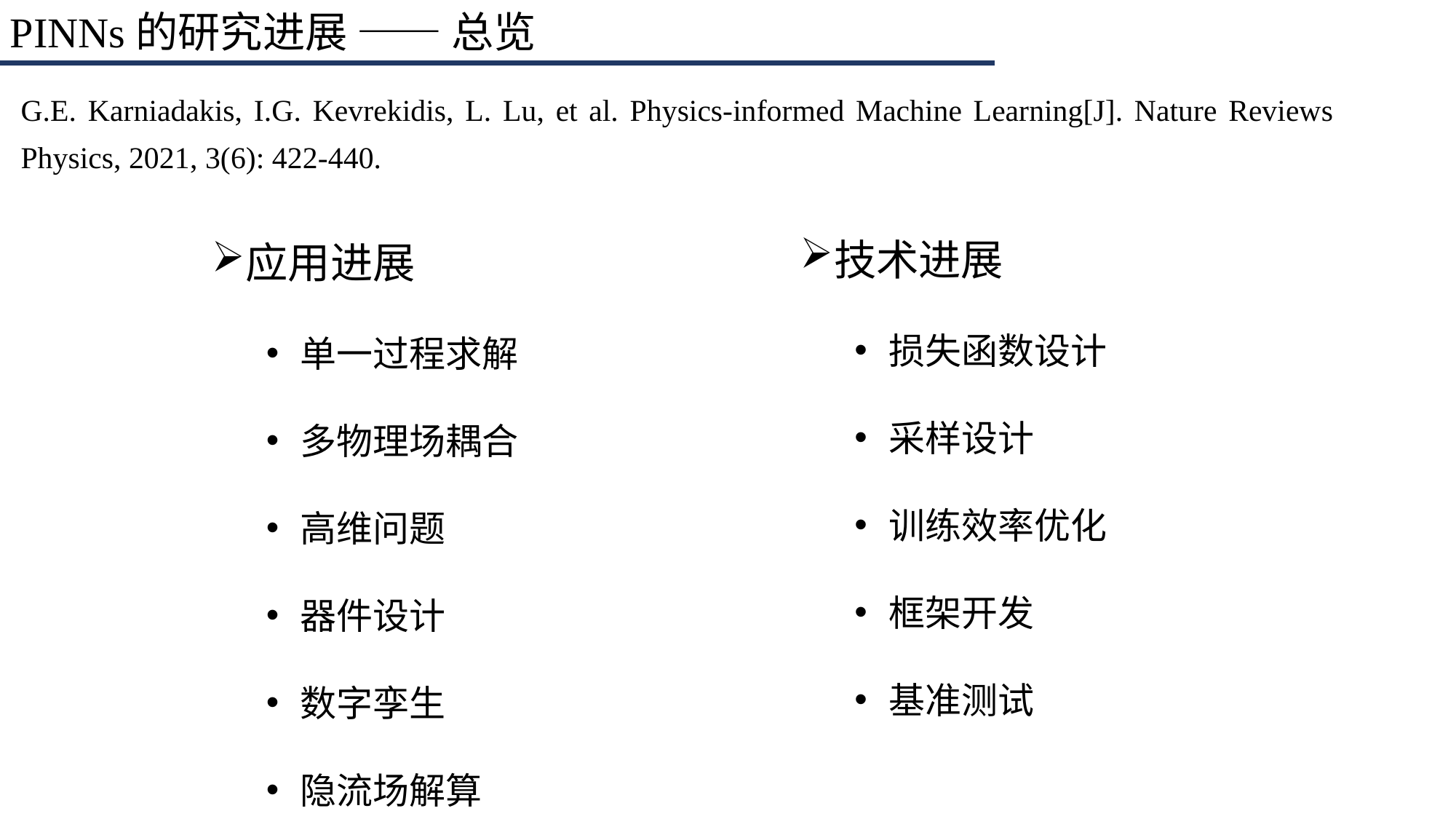

PINNs的研究进展 —— 总览
G.E. Karniadakis, I.G. Kevrekidis, L. Lu, et al. Physics-informed Machine Learning[J]. Nature Reviews Physics, 2021, 3(6): 422-440.
技术进展
损失函数设计
采样设计
训练效率优化
框架开发
基准测试
应用进展
单一过程求解
多物理场耦合
高维问题
器件设计
数字孪生
隐流场解算